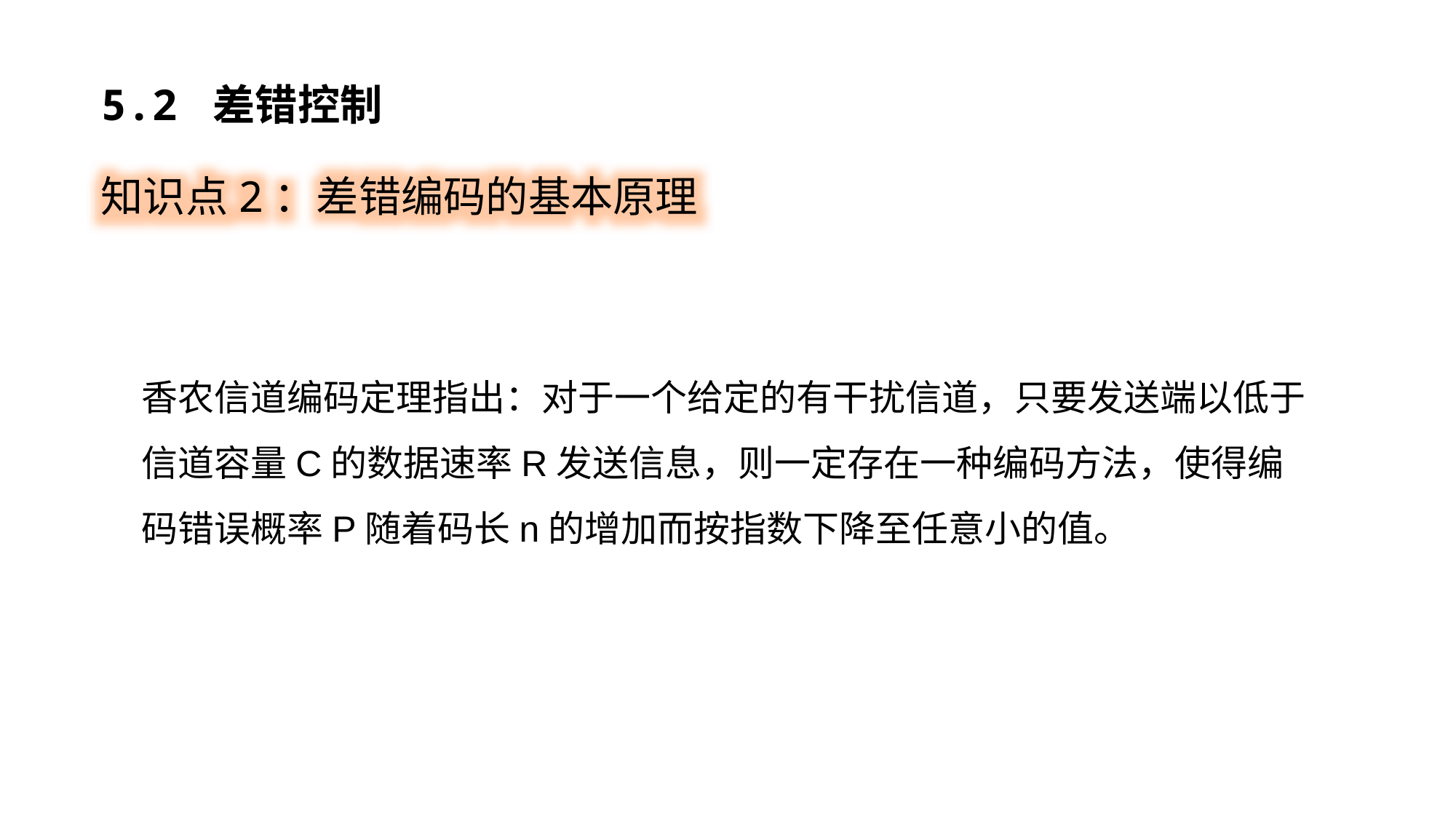

5.2 差错控制
知识点2：差错编码的基本原理
香农信道编码定理指出：对于一个给定的有干扰信道，只要发送端以低于信道容量C的数据速率R发送信息，则一定存在一种编码方法，使得编码错误概率P随着码长n的增加而按指数下降至任意小的值。